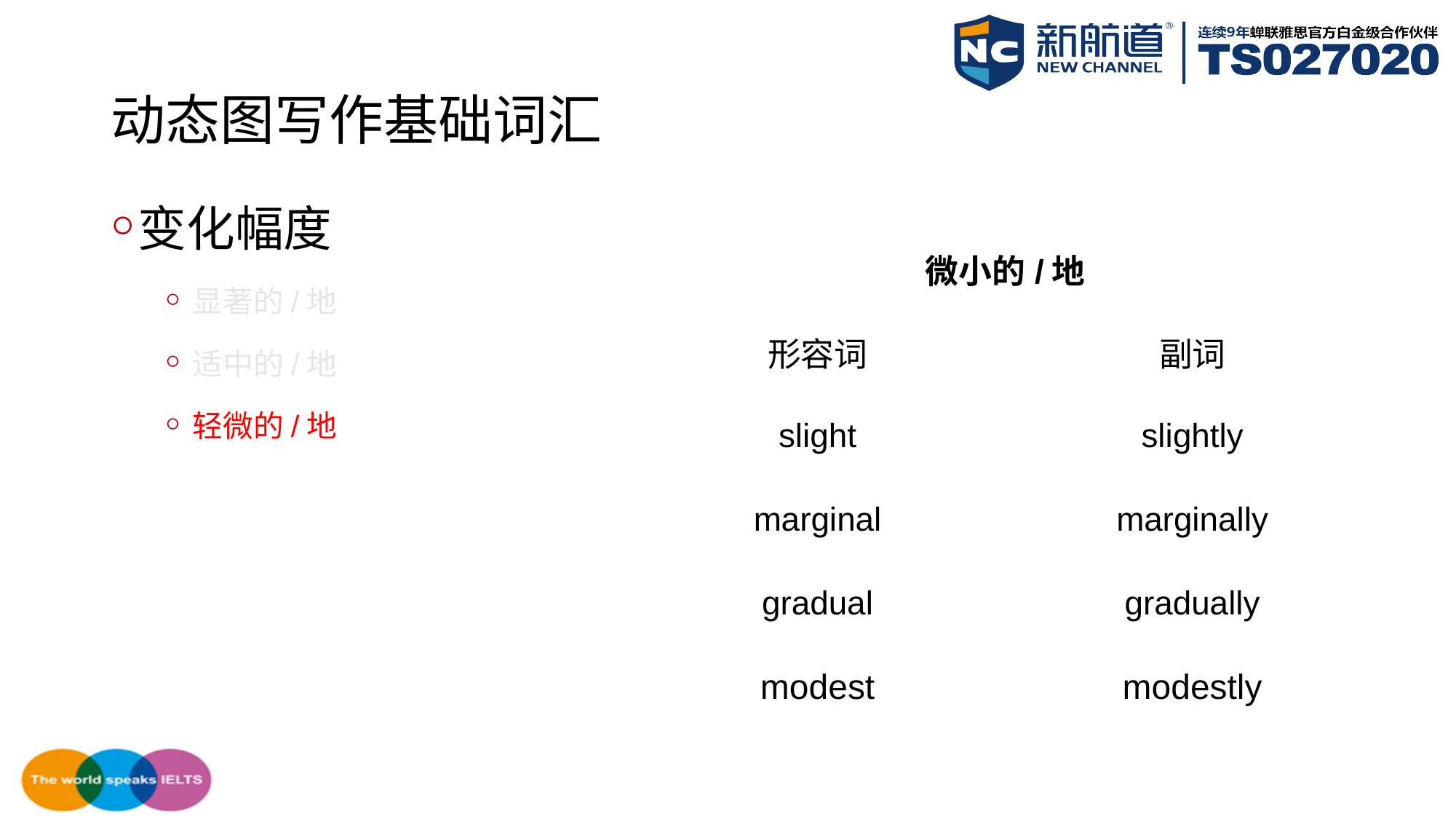

# 动态图写作基础词汇
变化幅度
显著的/地
适中的/地
轻微的/地

| 微小的/地 |  |
| --- | --- |
| 形容词 | 副词 |
| slight | slightly |
| marginal | marginally |
| gradual | gradually |
| modest | modestly |